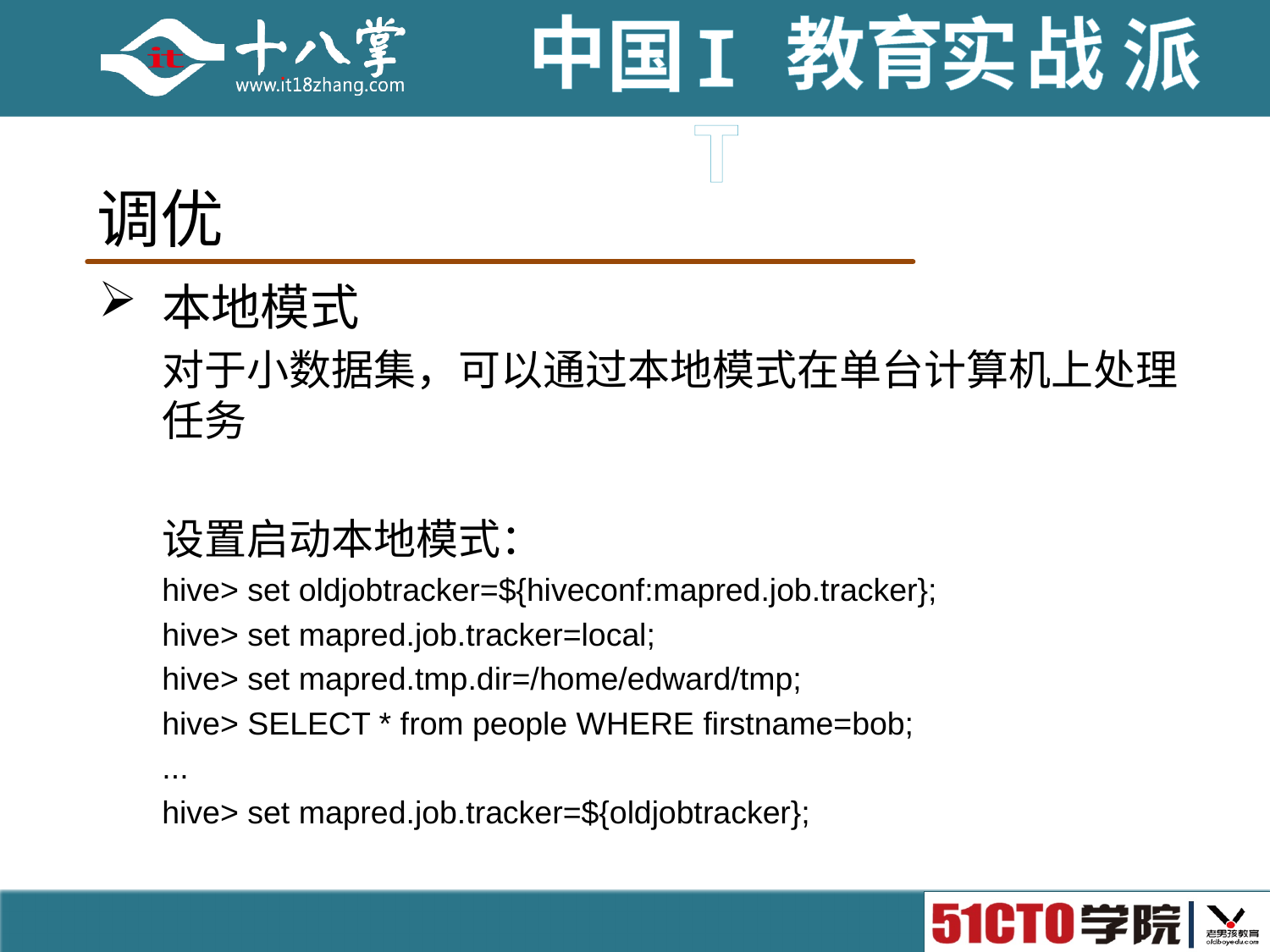

# 调优
本地模式
对于小数据集，可以通过本地模式在单台计算机上处理任务

设置启动本地模式：
hive> set oldjobtracker=${hiveconf:mapred.job.tracker};
hive> set mapred.job.tracker=local;
hive> set mapred.tmp.dir=/home/edward/tmp;
hive> SELECT * from people WHERE firstname=bob;
...
hive> set mapred.job.tracker=${oldjobtracker};